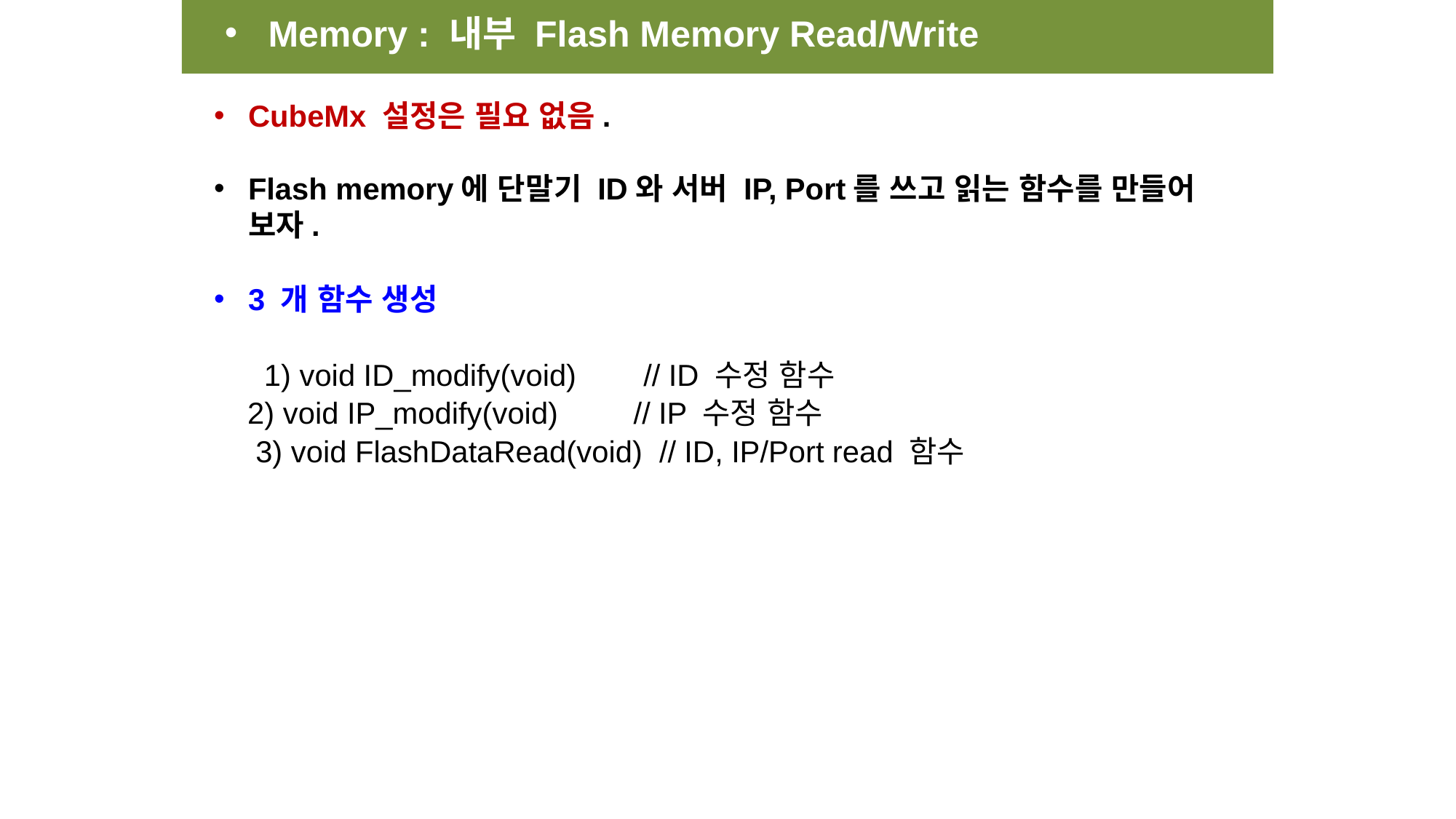

Memory : 내부 Flash Memory Read/Write
CubeMx 설정은 필요 없음.

Flash memory에 단말기 ID와 서버 IP, Port를 쓰고 읽는 함수를 만들어 보자.

3 개 함수 생성
 1) void ID_modify(void)        // ID 수정 함수
    2) void IP_modify(void)         // IP 수정 함수
    3) void FlashDataRead(void)  // ID, IP/Port read 함수